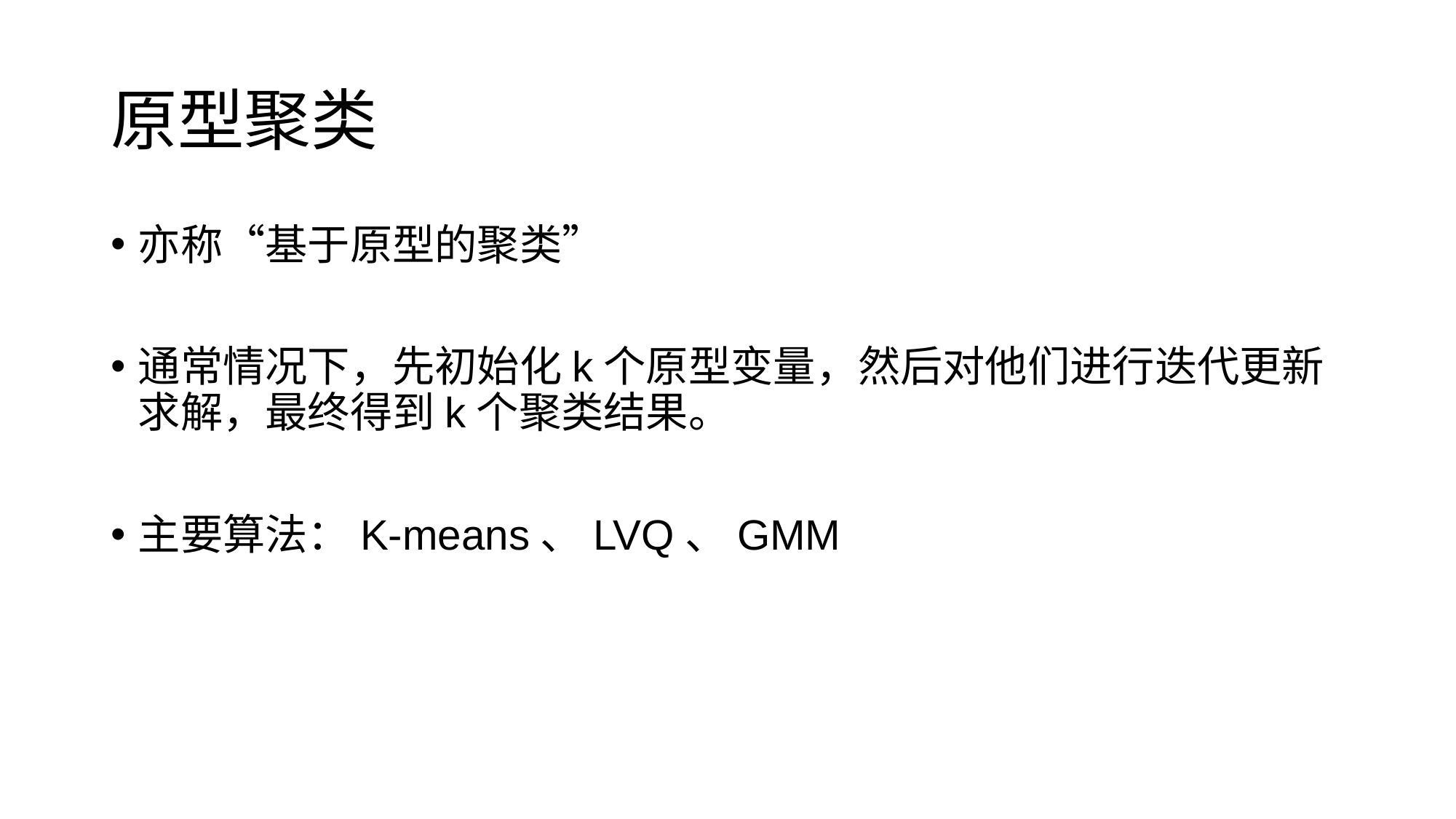

# 原型聚类
亦称“基于原型的聚类”

通常情况下，先初始化k个原型变量，然后对他们进行迭代更新求解，最终得到k个聚类结果。

主要算法：K-means、LVQ、GMM